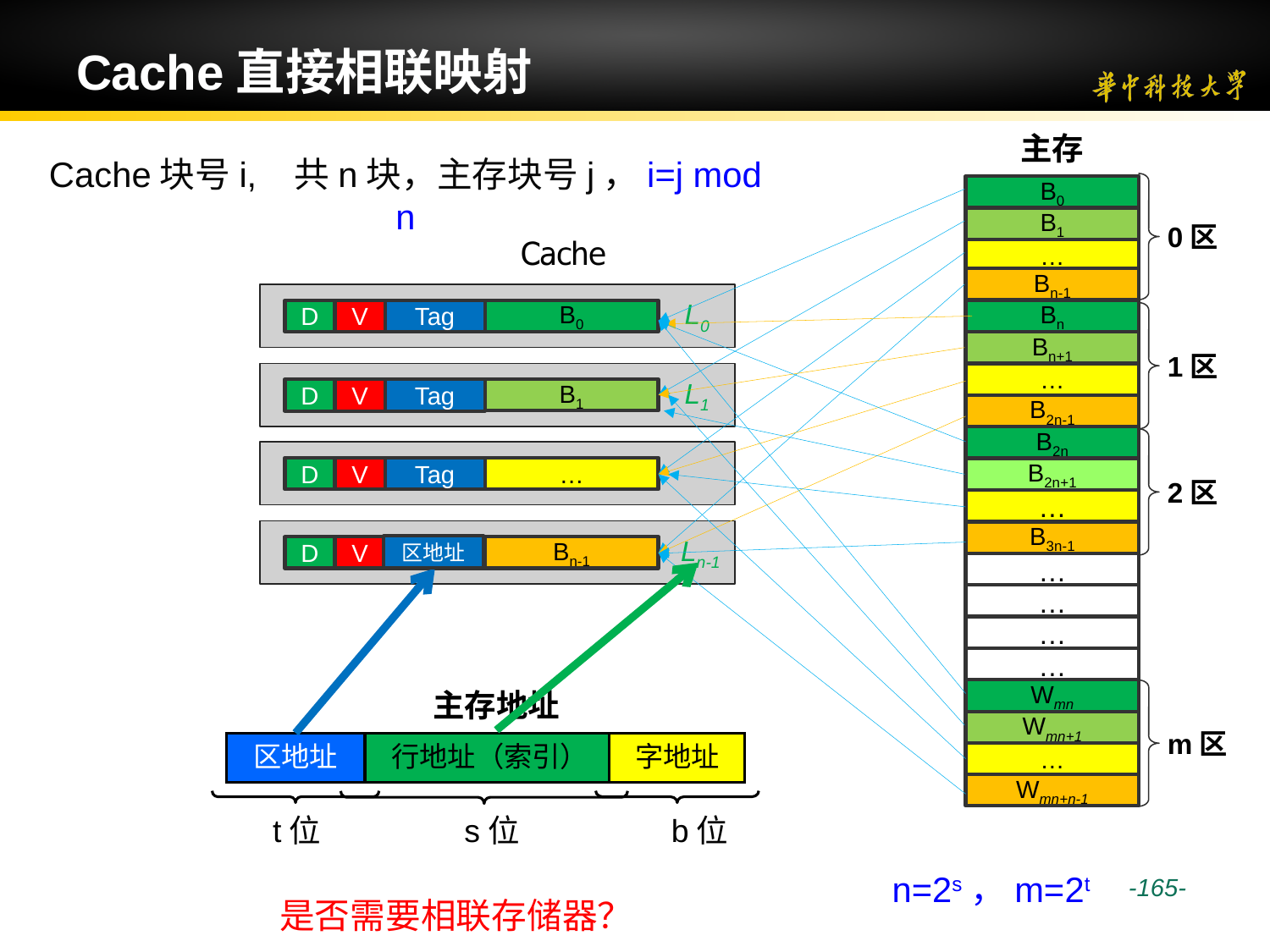

# Cache直接相联映射
主存
Cache块号i,   共n块，主存块号j，i=j mod n

0区
B0

B1

Cache
…

Bn-1

L0

Bn
D
D
D
D
V
V
V
V
Tag
Tag
Tag

B0

1区

Bn+1

L1
…
B1

B2n-1

B2n

2区

…
B2n+1

…

Ln-1
B3n-1
区地址
Bn-1

…
…
…
…
主存地址

区地址
行地址（索引）
字地址
t位
s位
b位
Wmn

m区
Wmn+1
…
Wmn+n-1
n=2s，m=2t
 -165-
是否需要相联存储器？